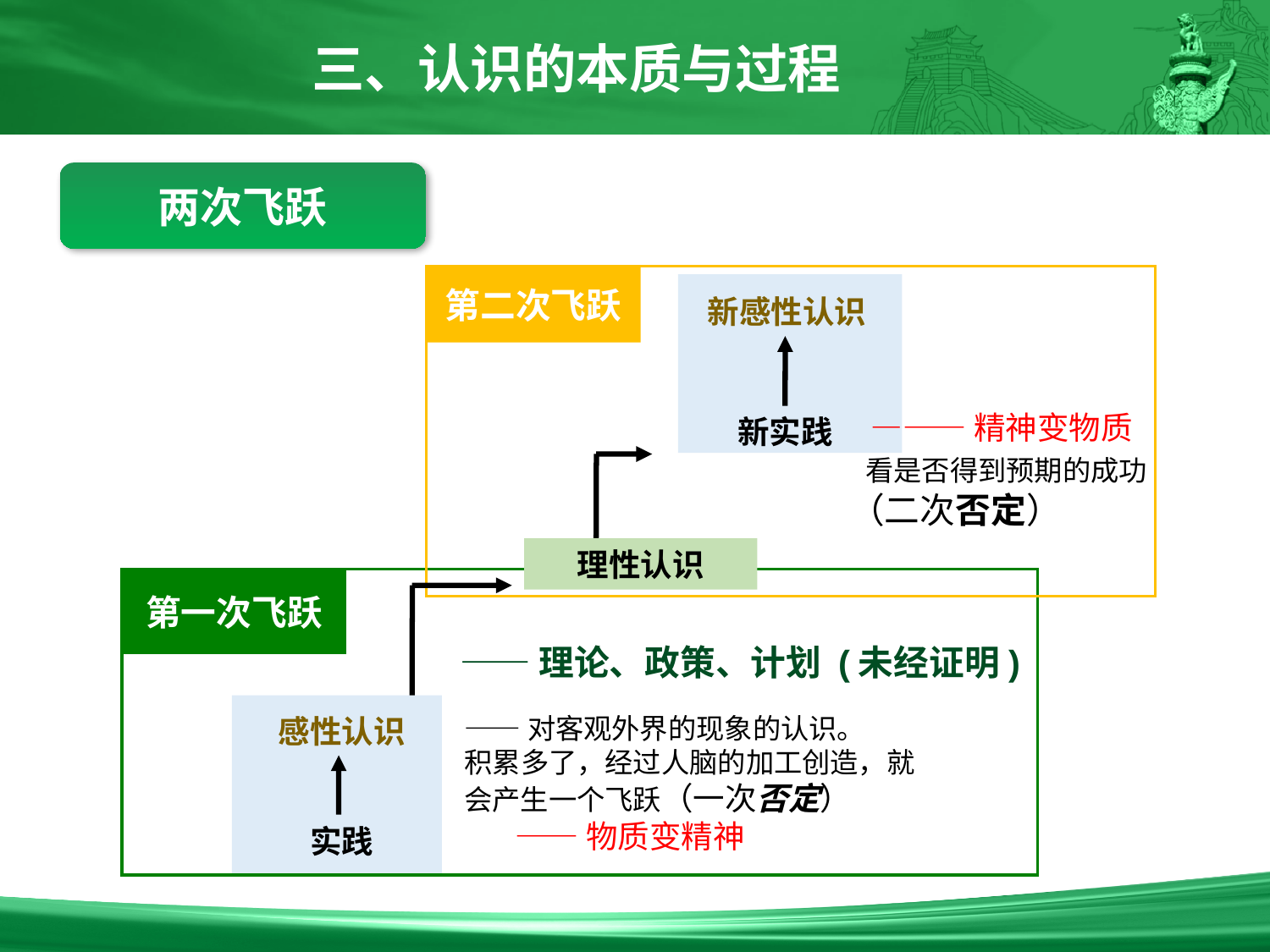

三、认识的本质与过程
两次飞跃

第二次飞跃

新感性认识

   ———精神变物质
 看是否得到预期的成功（二次否定）
新实践

理性认识

第一次飞跃

——理论、政策、计划 (未经证明)

感性认识
——对客观外界的现象的认识。
积累多了，经过人脑的加工创造，就会产生一个飞跃（一次否定）
       ——物质变精神

实践